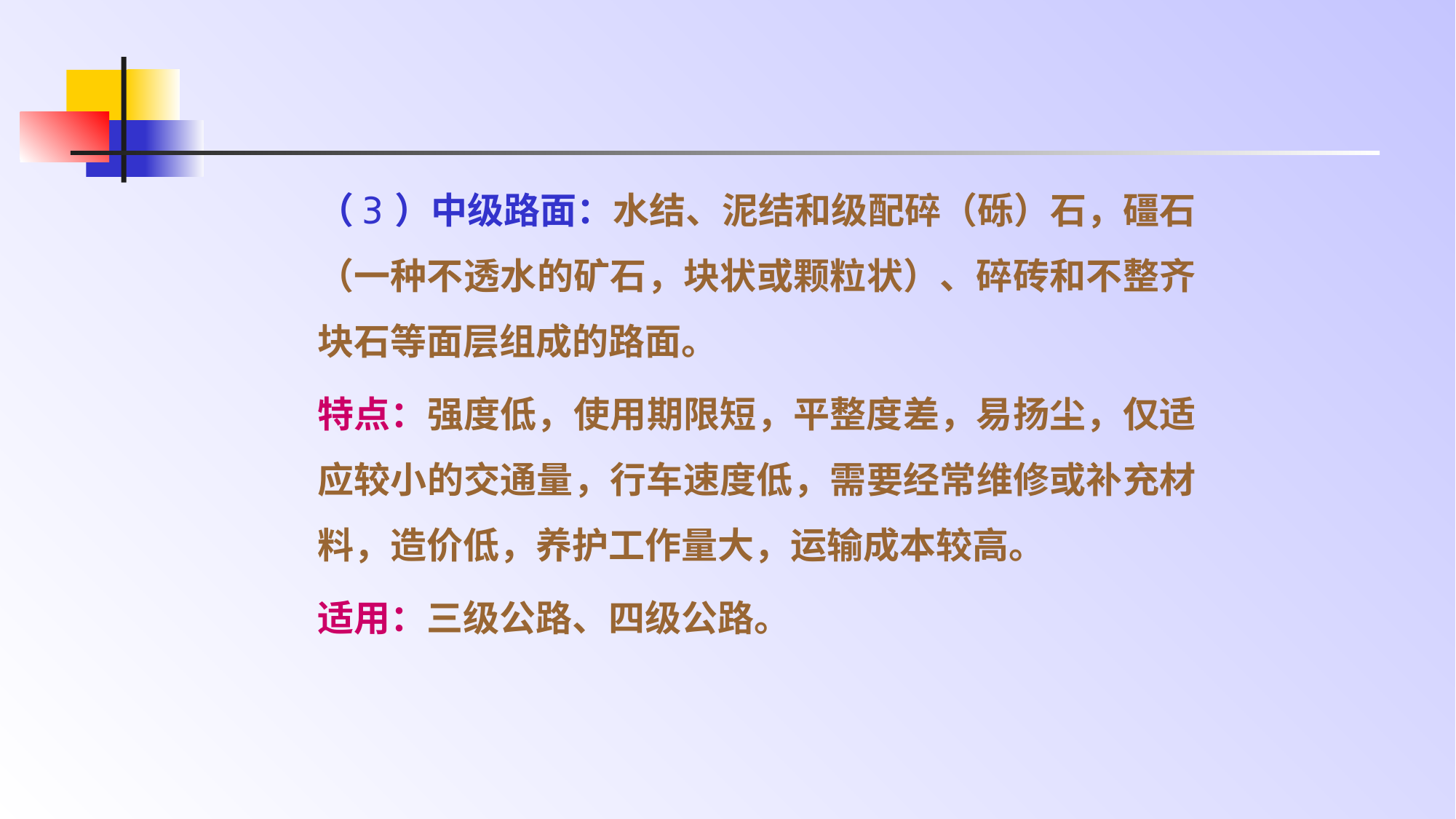

（3）中级路面：水结、泥结和级配碎（砾）石，礓石（一种不透水的矿石，块状或颗粒状）、碎砖和不整齐块石等面层组成的路面。
特点：强度低，使用期限短，平整度差，易扬尘，仅适应较小的交通量，行车速度低，需要经常维修或补充材料，造价低，养护工作量大，运输成本较高。
适用：三级公路、四级公路。